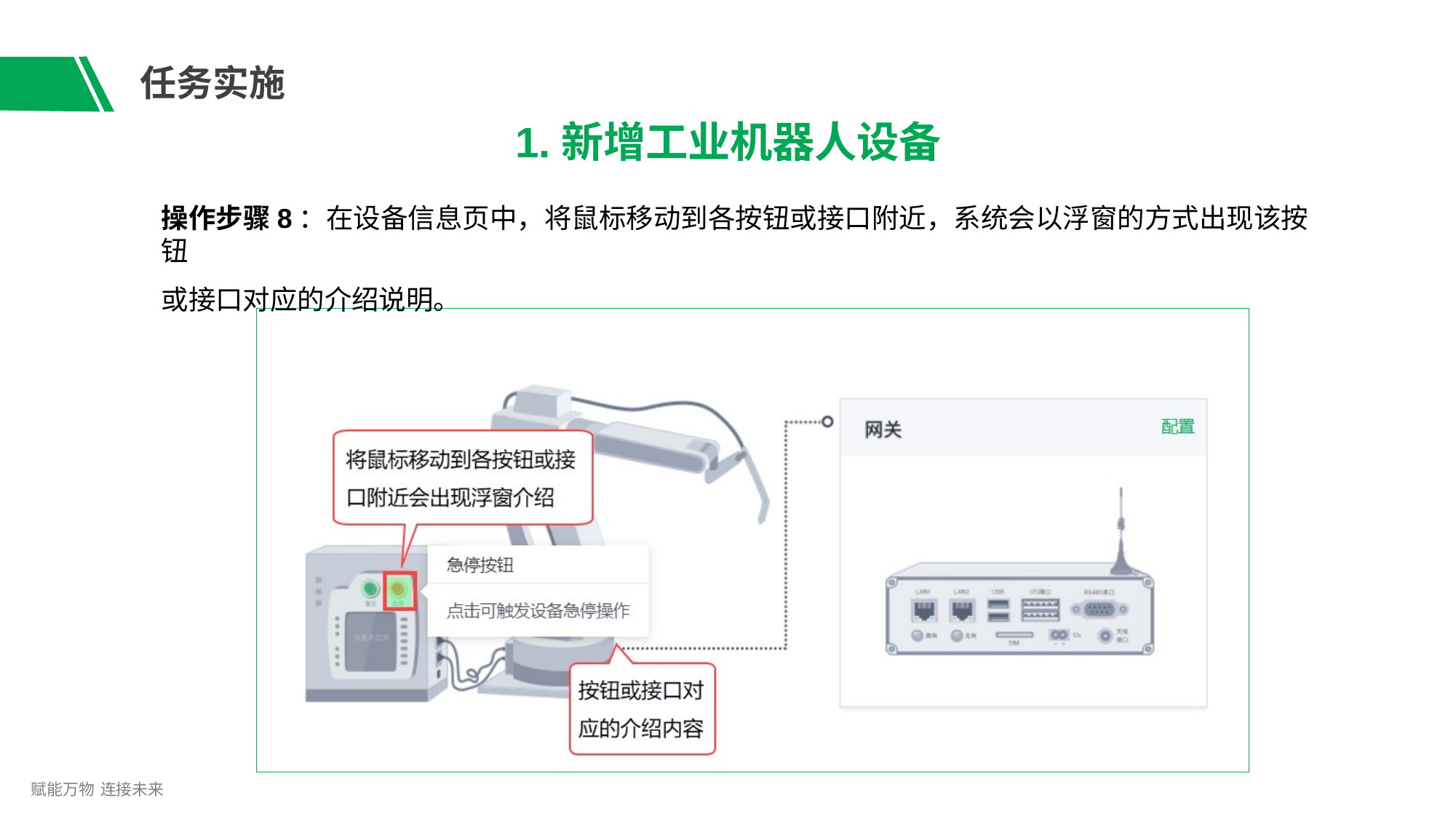

# 任务实施
1.新增工业机器人设备
操作步骤8：在设备信息页中，将鼠标移动到各按钮或接口附近，系统会以浮窗的方式出现该按钮
或接口对应的介绍说明。

赋能万物 连接未来